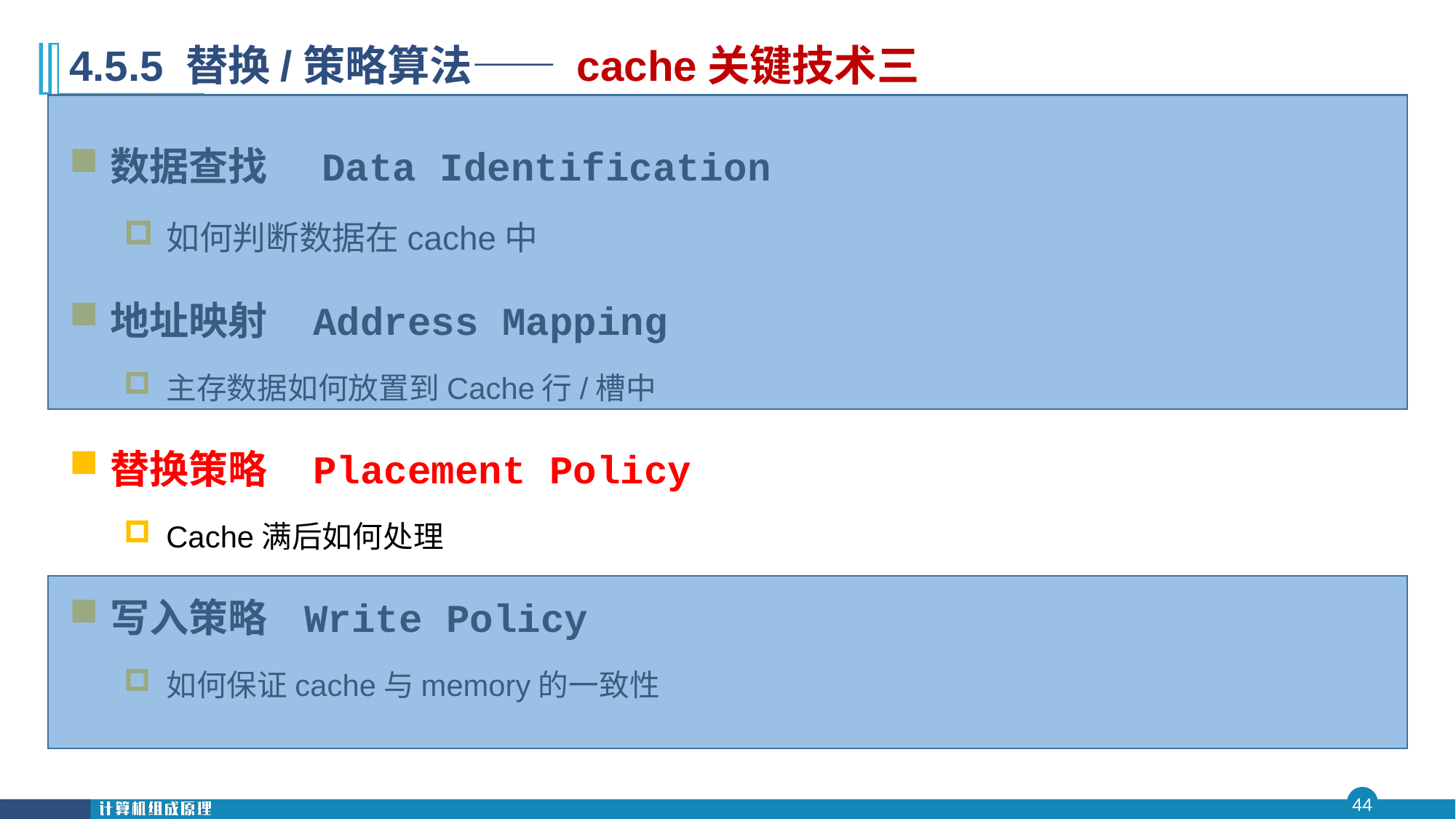

# 4.5.5 替换/策略算法—— cache关键技术三

数据查找     Data Identification
如何判断数据在cache中
地址映射    Address Mapping
主存数据如何放置到Cache行/槽中
替换策略    Placement Policy
Cache满后如何处理
写入策略   Write Policy
如何保证cache与memory的一致性